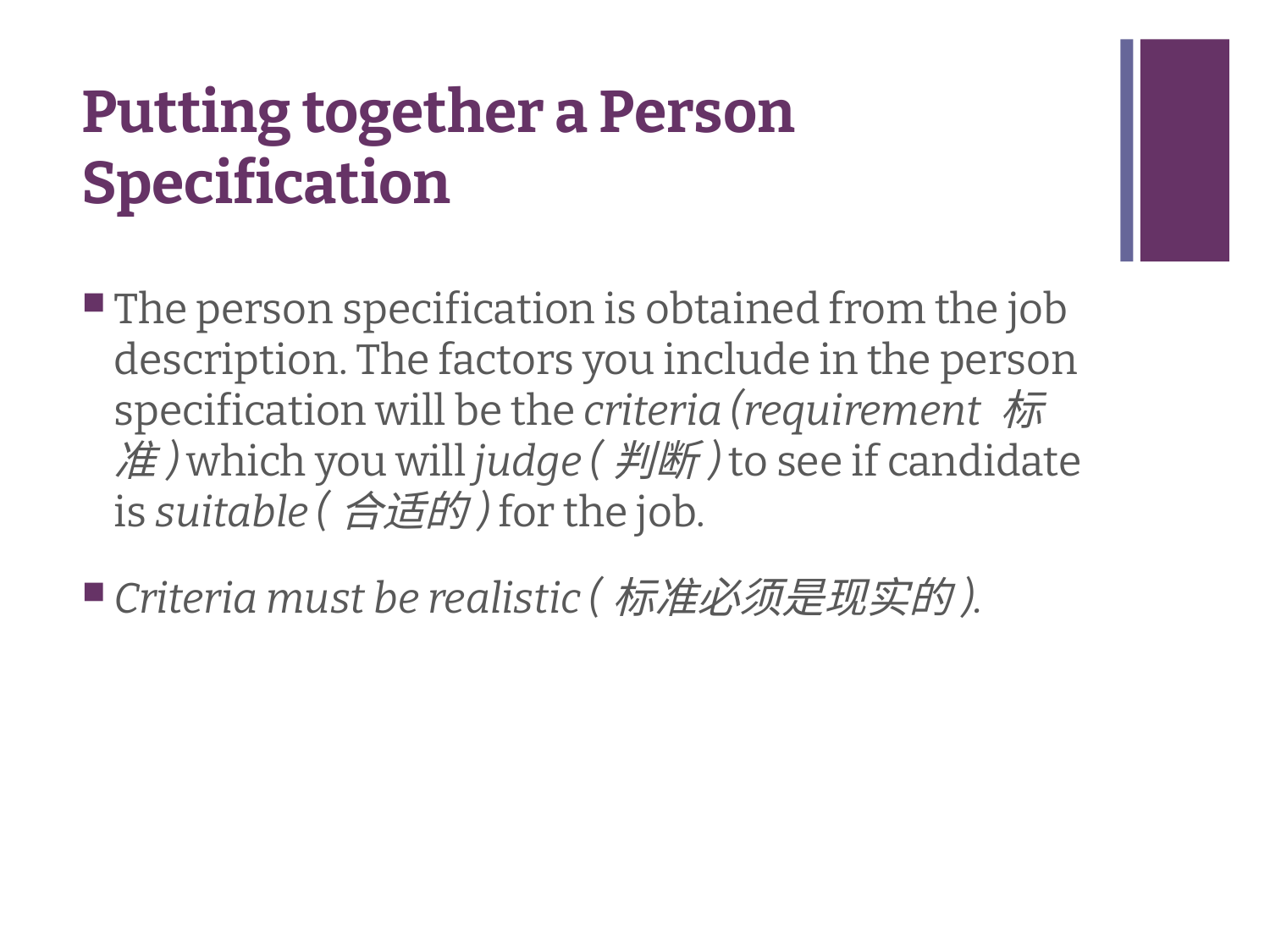

# Putting together a Person Specification
The person specification is obtained from the job description. The factors you include in the person specification will be the criteria (requirement 标准) which you will judge (判断) to see if candidate is suitable (合适的) for the job.
Criteria must be realistic (标准必须是现实的).